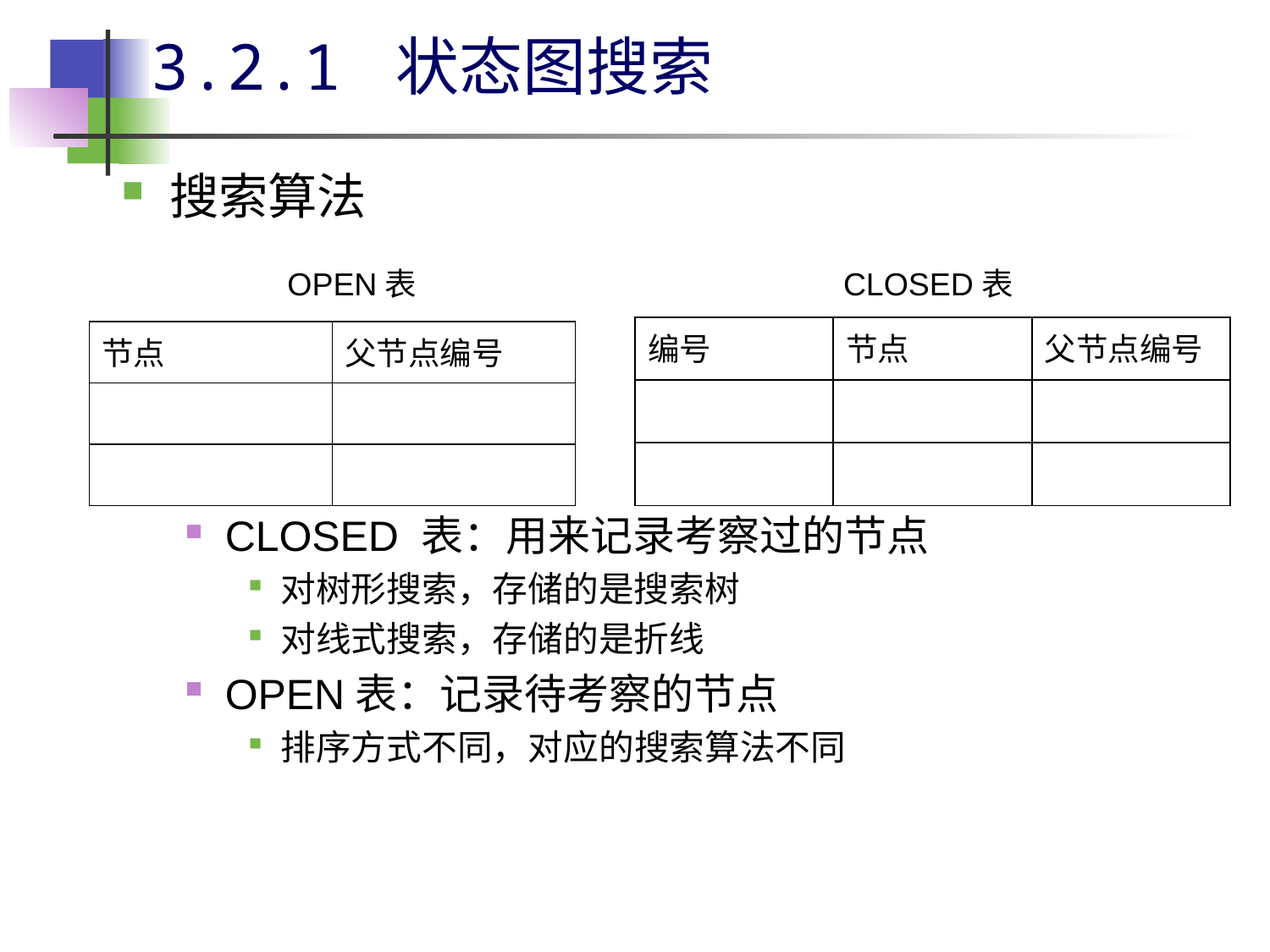

# 3.2.1 状态图搜索
搜索算法

CLOSED 表：用来记录考察过的节点
对树形搜索，存储的是搜索树
对线式搜索，存储的是折线
OPEN表：记录待考察的节点
排序方式不同，对应的搜索算法不同
OPEN表
CLOSED表
| 编号 | 节点 | 父节点编号 |
| --- | --- | --- |
|  |  |  |
|  |  |  |
| 节点 | 父节点编号 |
| --- | --- |
|  |  |
|  |  |